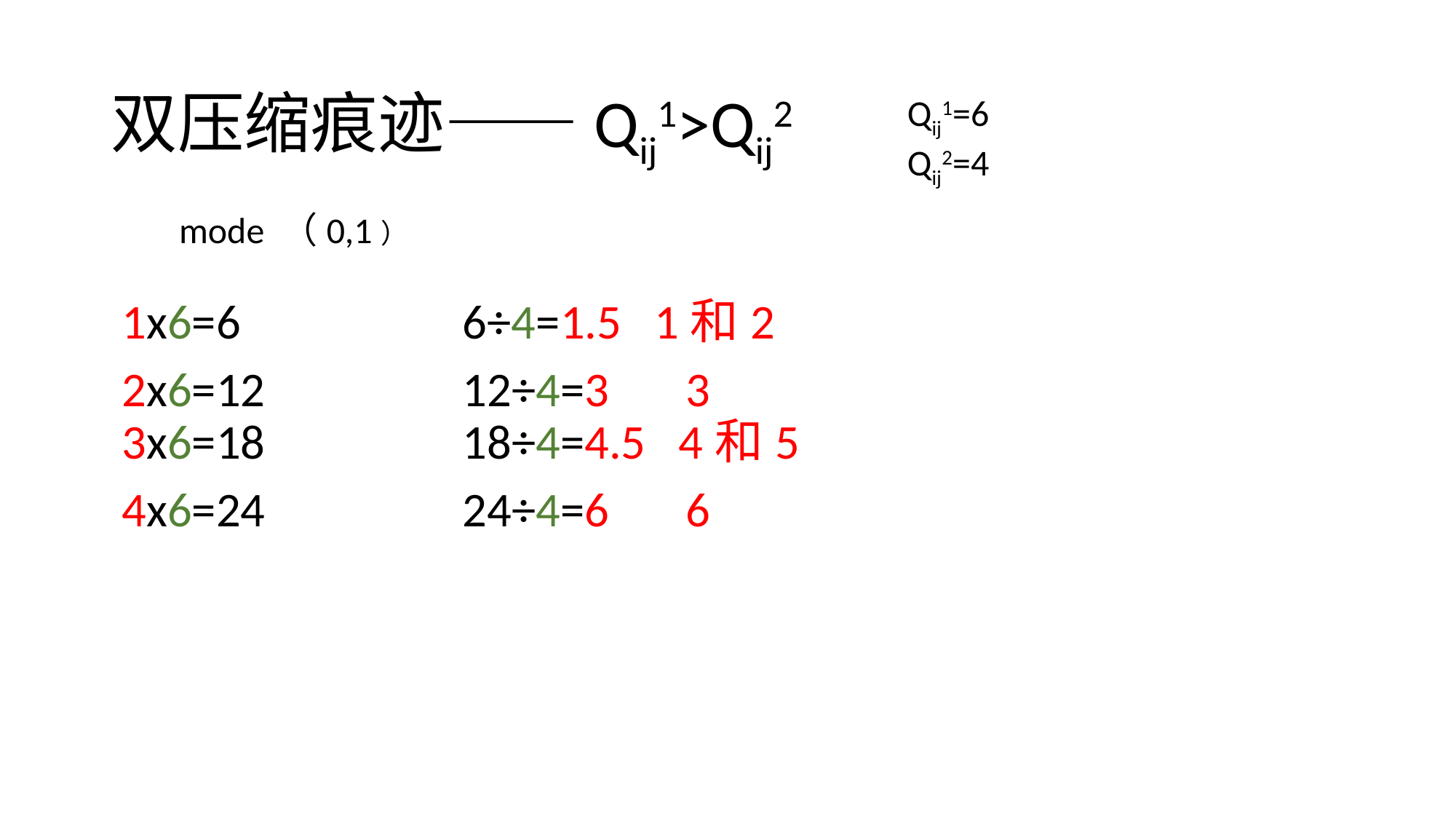

# 双压缩痕迹——Qij1>Qij2
Qij1=6
Qij2=4
mode （0,1）

 1x6=6
 2x6=12
 3x6=18
 4x6=24

 6÷4=1.5   1和2
 12÷4=3       3
 18÷4=4.5   4和5
 24÷4=6       6